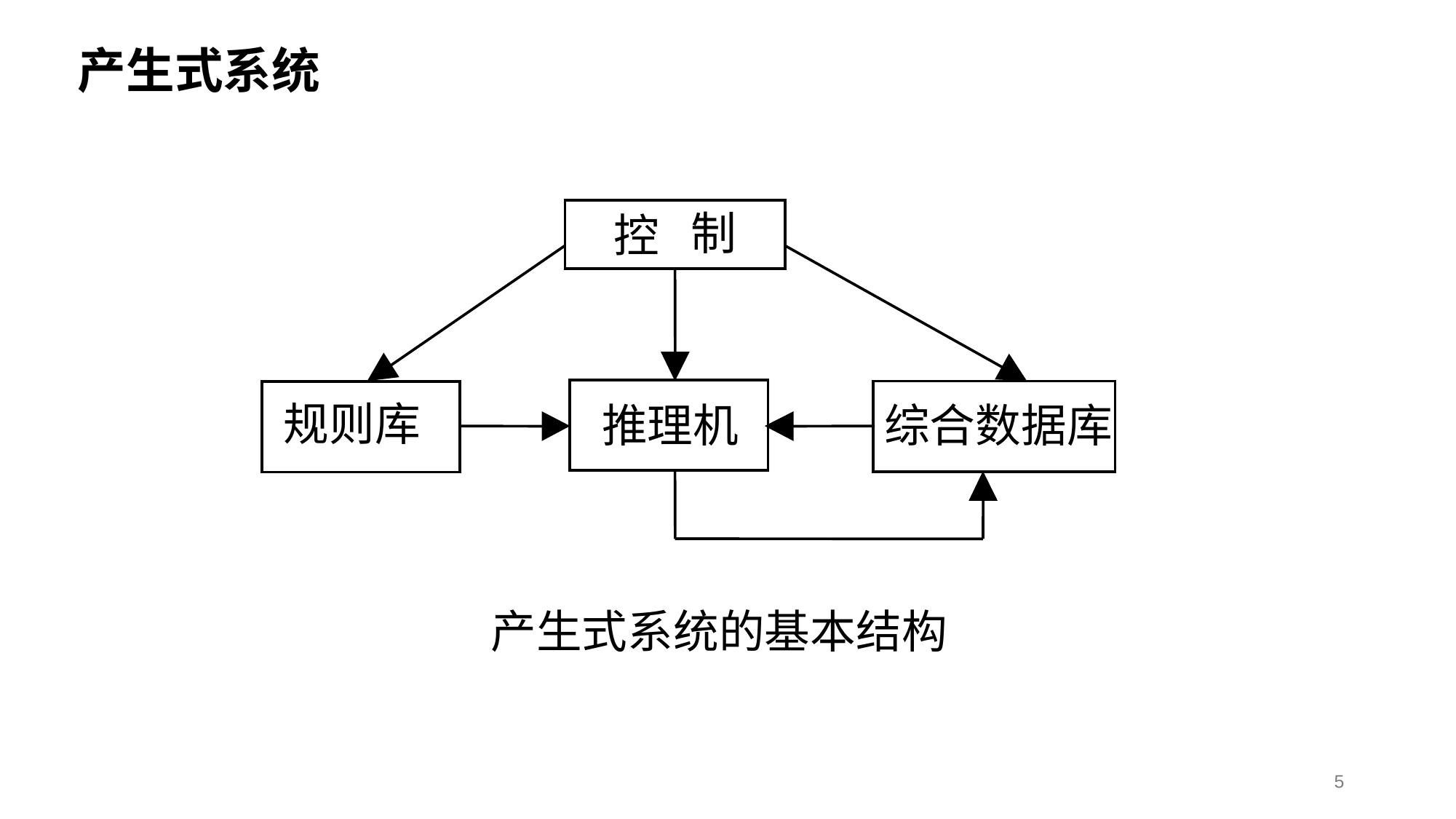

# 产生式系统
产生式系统

制
控

规则库
推理机
综合数据库

产生式系统的基本结构

5